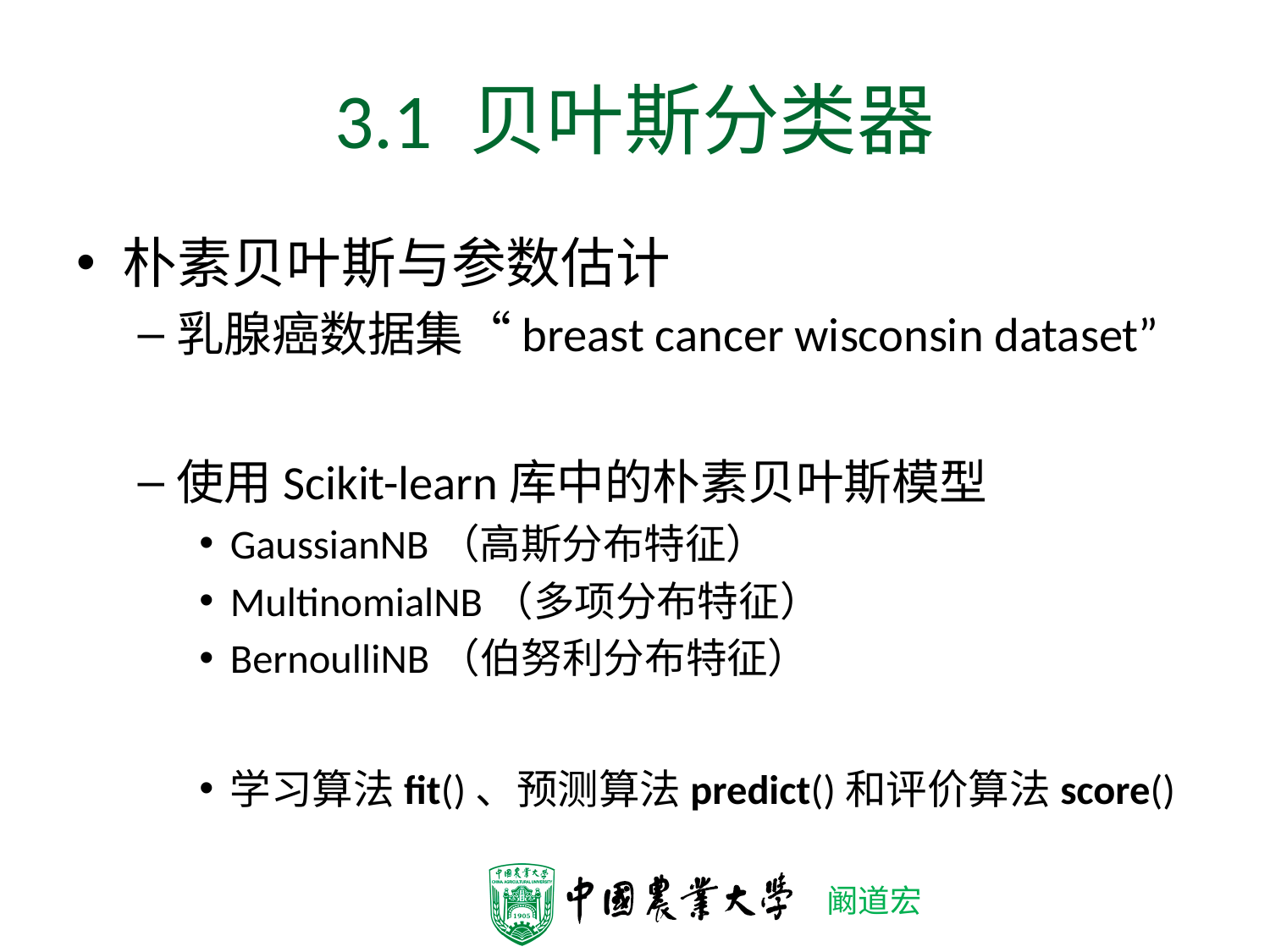

# 3.1 贝叶斯分类器
朴素贝叶斯与参数估计
乳腺癌数据集“breast cancer wisconsin dataset”

使用Scikit-learn库中的朴素贝叶斯模型
GaussianNB（高斯分布特征）
MultinomialNB（多项分布特征）
BernoulliNB（伯努利分布特征）

学习算法fit()、预测算法predict()和评价算法score()